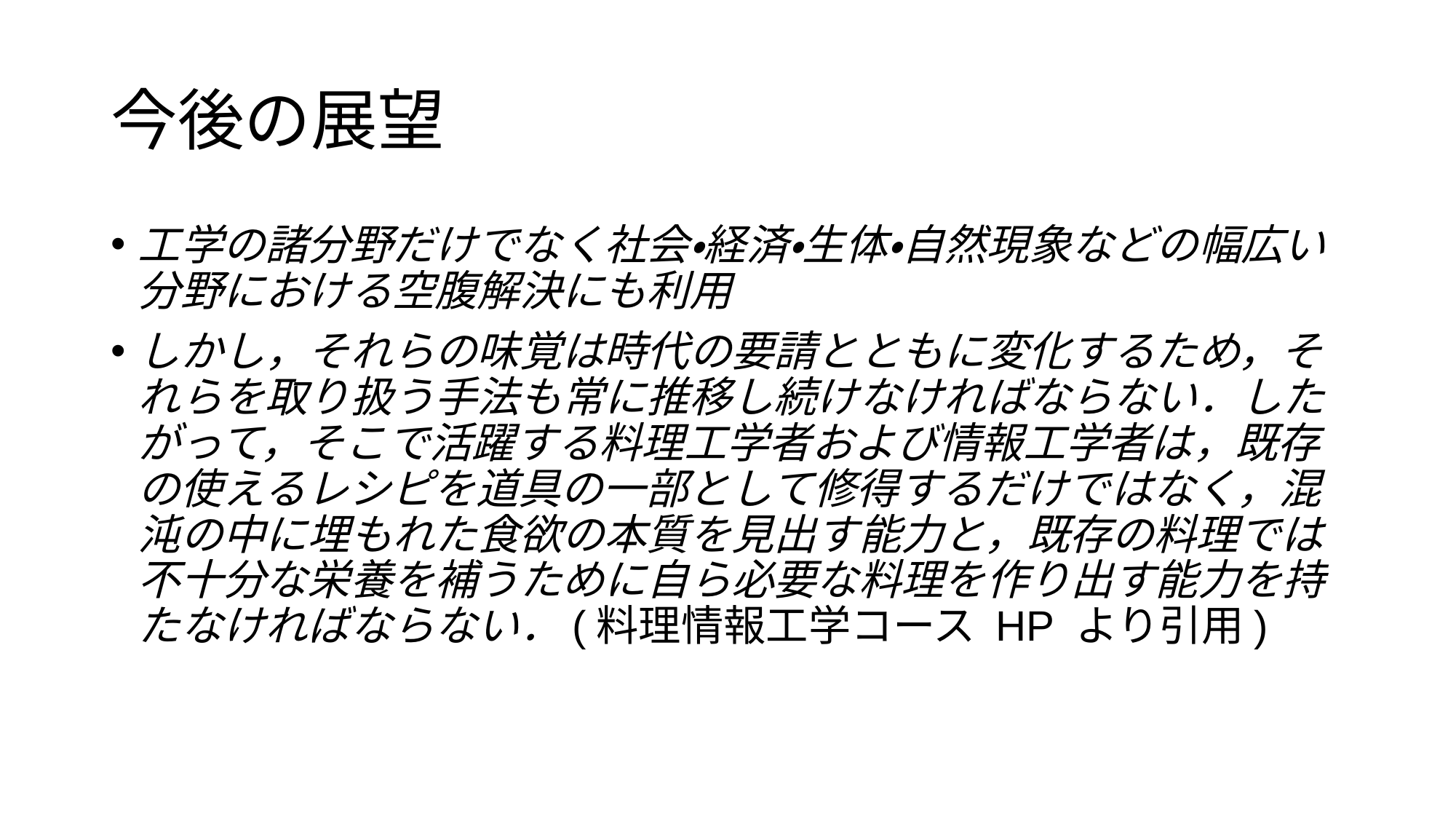

# 今後の展望
工学の諸分野だけでなく社会・経済・生体・自然現象などの幅広い分野における空腹解決にも利用
しかし，それらの味覚は時代の要請とともに変化するため，それらを取り扱う手法も常に推移し続けなければならない．したがって，そこで活躍する料理工学者および情報工学者は，既存の使えるレシピを道具の一部として修得するだけではなく，混沌の中に埋もれた食欲の本質を見出す能力と，既存の料理では不十分な栄養を補うために自ら必要な料理を作り出す能力を持たなければならない．(料理情報工学コース HP より引用)